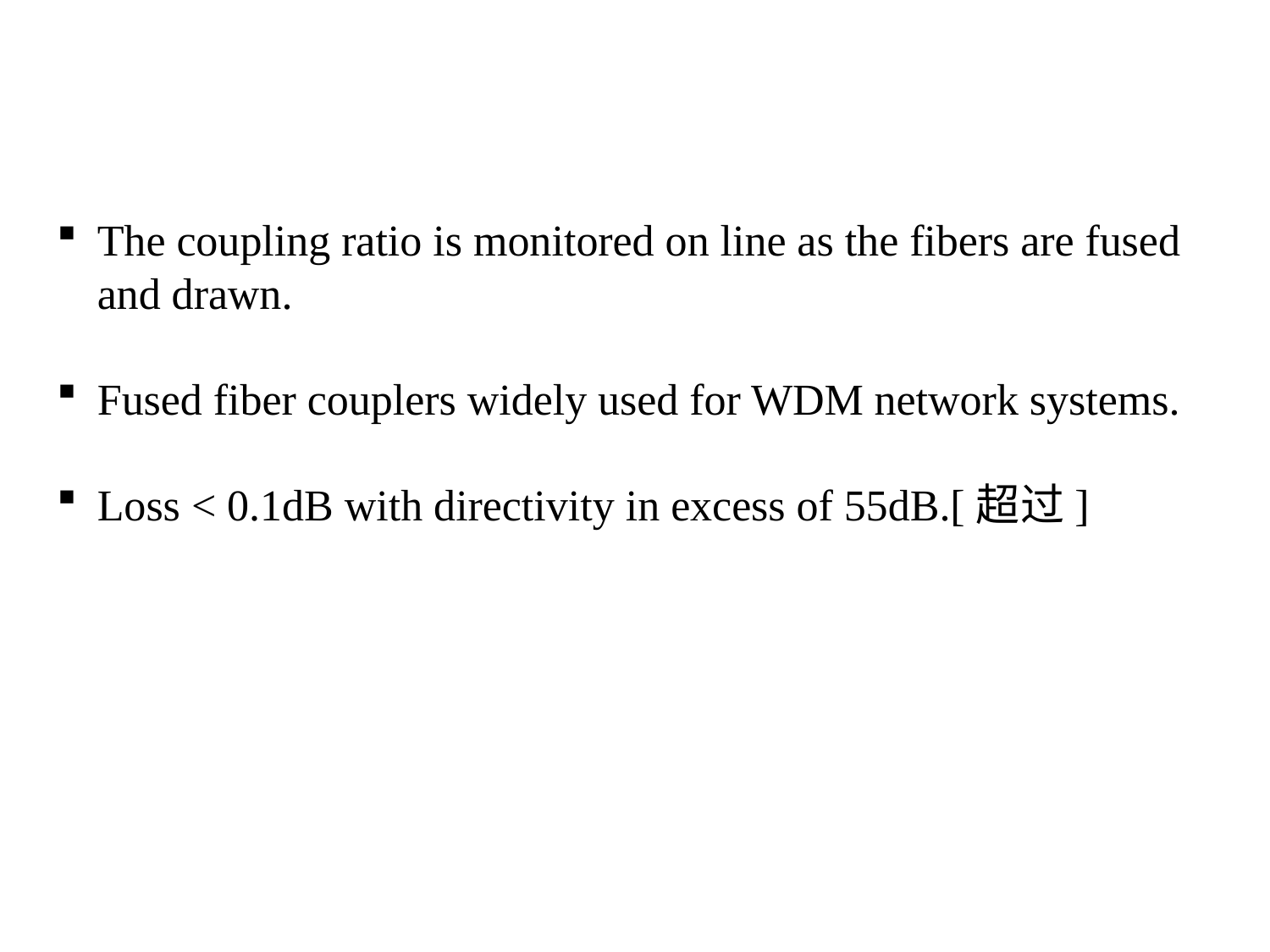

The coupling ratio is monitored on line as the fibers are fused and drawn.

Fused fiber couplers widely used for WDM network systems.

Loss < 0.1dB with directivity in excess of 55dB.[超过]